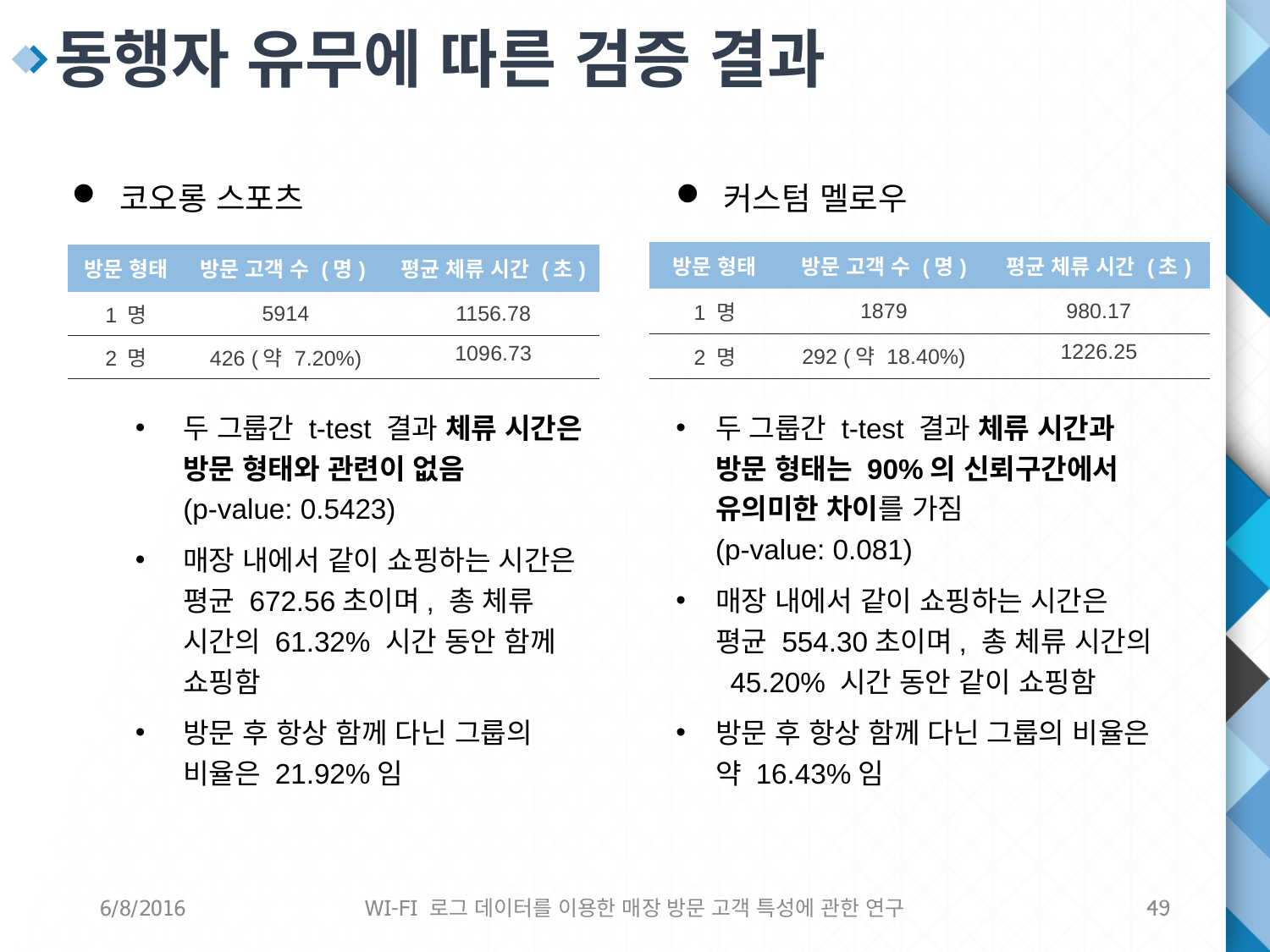

동행자 유무에 따른 검증 결과

코오롱 스포츠

두 그룹간 t-test 결과 체류 시간은 방문 형태와 관련이 없음
(p-value: 0.5423)
매장 내에서 같이 쇼핑하는 시간은 평균 672.56초이며, 총 체류 시간의 61.32% 시간 동안 함께 쇼핑함
방문 후 항상 함께 다닌 그룹의 비율은 21.92%임

커스텀 멜로우

두 그룹간 t-test 결과 체류 시간과 방문 형태는 90%의 신뢰구간에서 유의미한 차이를 가짐
(p-value: 0.081)
매장 내에서 같이 쇼핑하는 시간은 평균 554.30초이며, 총 체류 시간의  45.20% 시간 동안 같이 쇼핑함
방문 후 항상 함께 다닌 그룹의 비율은 약 16.43%임
| 방문 형태 | 방문 고객 수 (명) | 평균 체류 시간 (초) |
| --- | --- | --- |
| 1 명 | 1879 | 980.17 |
| 2 명 | 292 (약 18.40%) | 1226.25 |
| 방문 형태 | 방문 고객 수 (명) | 평균 체류 시간 (초) |
| --- | --- | --- |
| 1 명 | 5914 | 1156.78 |
| 2 명 | 426 (약 7.20%) | 1096.73 |
6/8/2016
WI-FI 로그 데이터를 이용한 매장 방문 고객 특성에 관한 연구
49